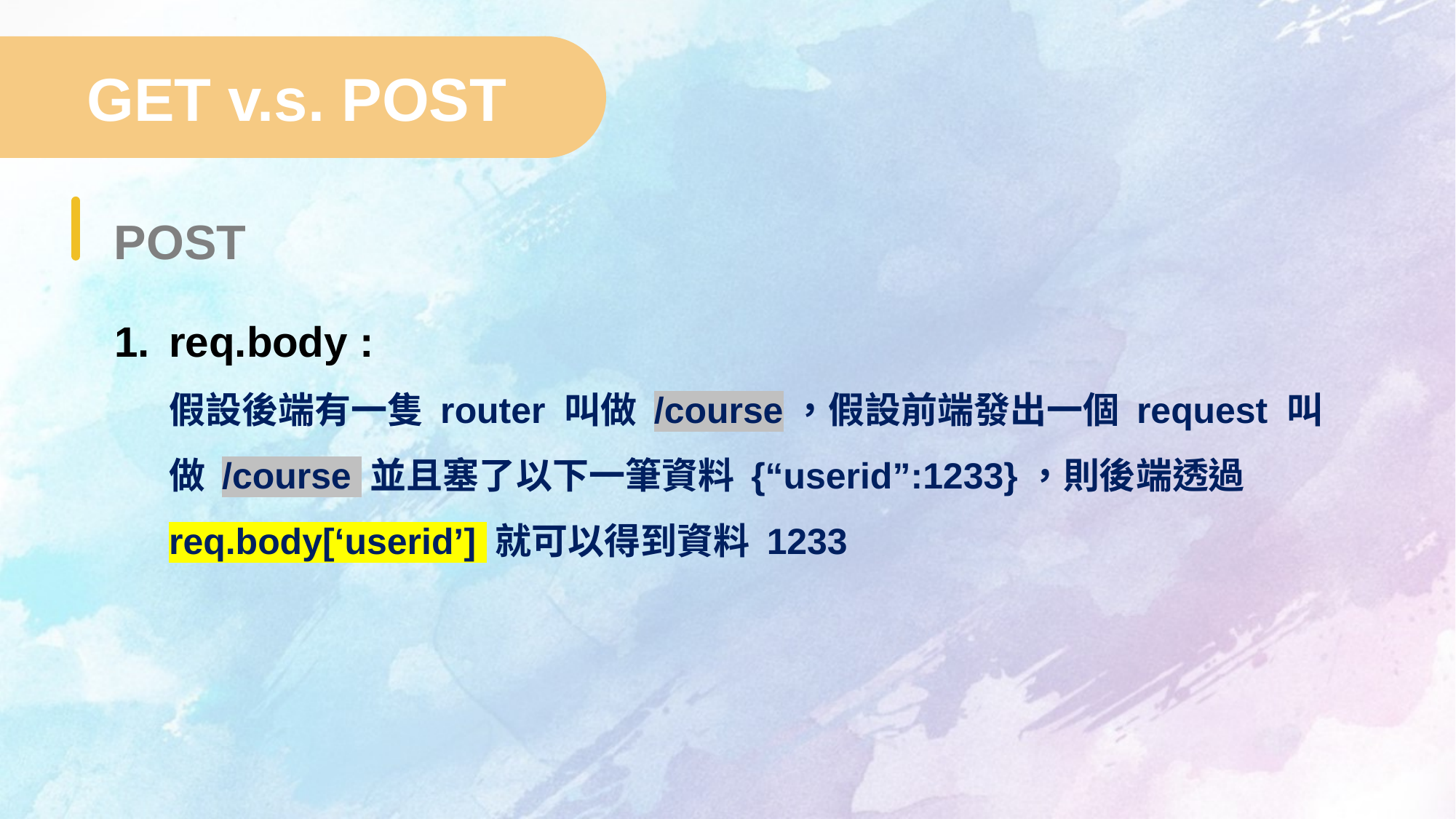

GET v.s. POST
POST
req.body :
假設後端有一隻 router 叫做 /course，假設前端發出一個 request 叫做 /course 並且塞了以下一筆資料 {“userid”:1233}，則後端透過 req.body[‘userid’] 就可以得到資料 1233